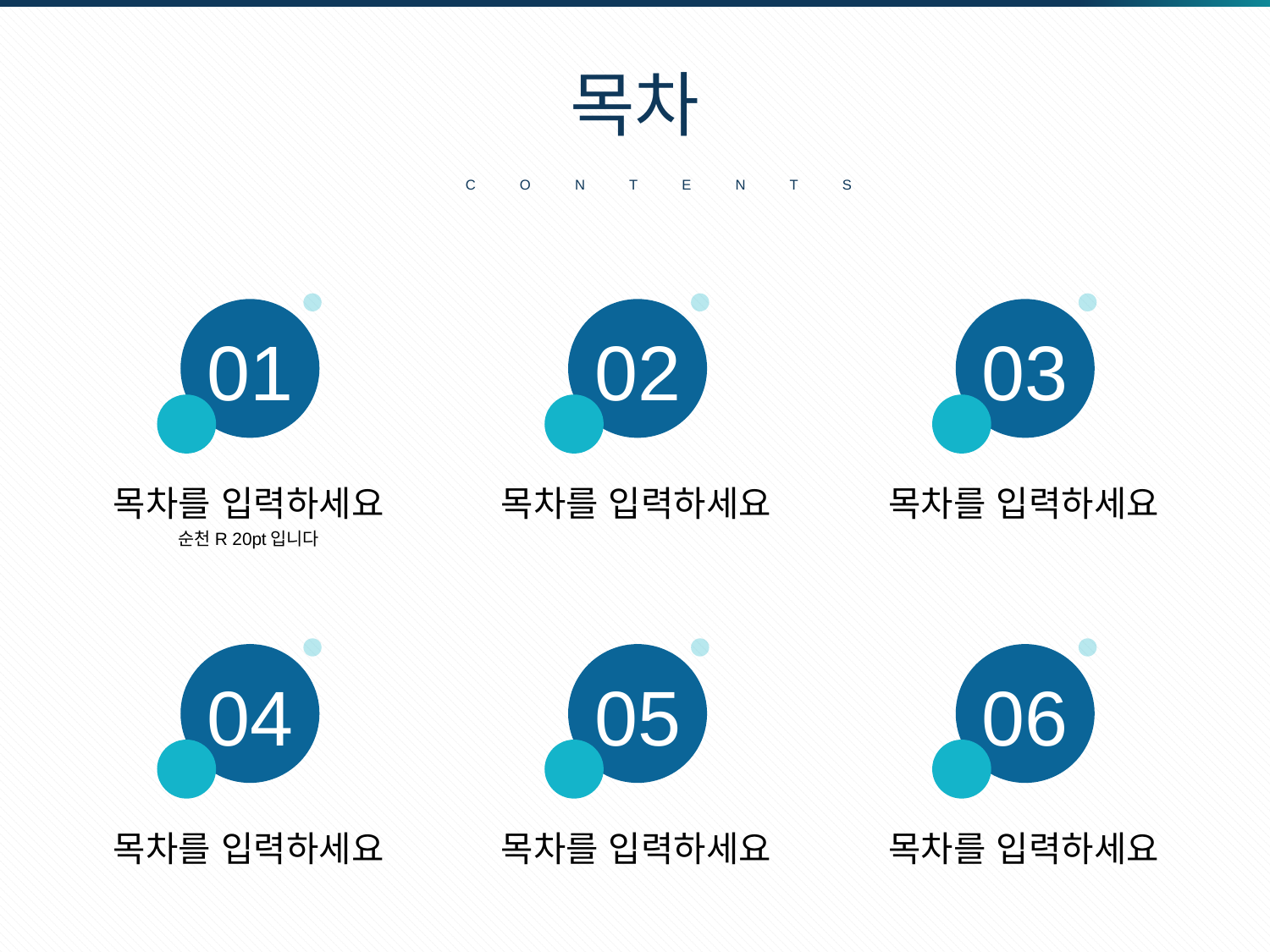

목차
 CONTENTS

01
목차를 입력하세요
순천R 20pt입니다

02
목차를 입력하세요

03
목차를 입력하세요

04
목차를 입력하세요

05
목차를 입력하세요

06
목차를 입력하세요